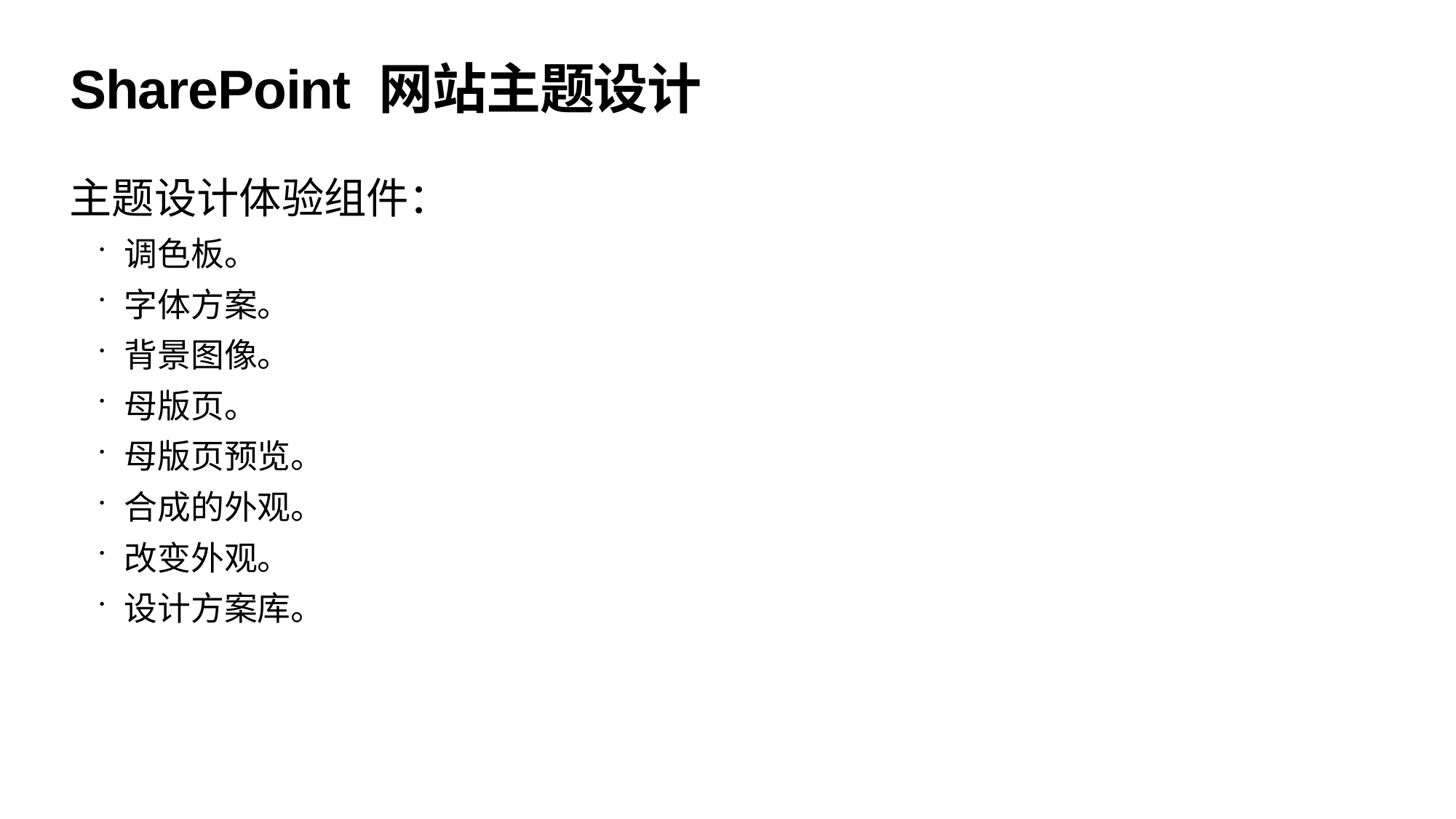

# SharePoint 网站主题设计
主题设计体验组件：
调色板。
字体方案。
背景图像。
母版页。
母版页预览。
合成的外观。
改变外观。
设计方案库。